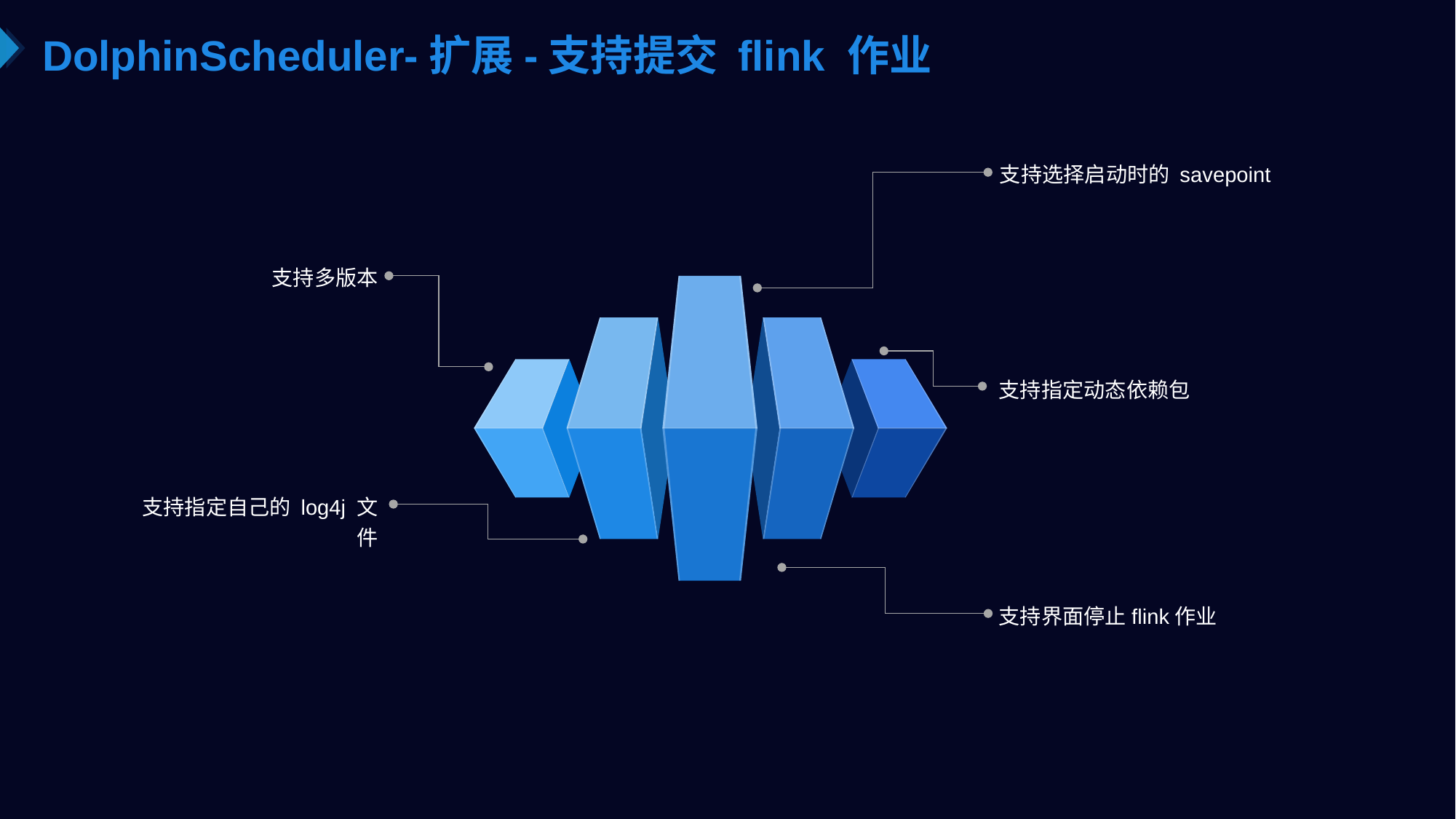

# DolphinScheduler-扩展-支持提交 flink 作业
支持选择启动时的 savepoint
支持多版本

支持指定动态依赖包
支持指定自己的 log4j 文件
支持界面停止flink作业